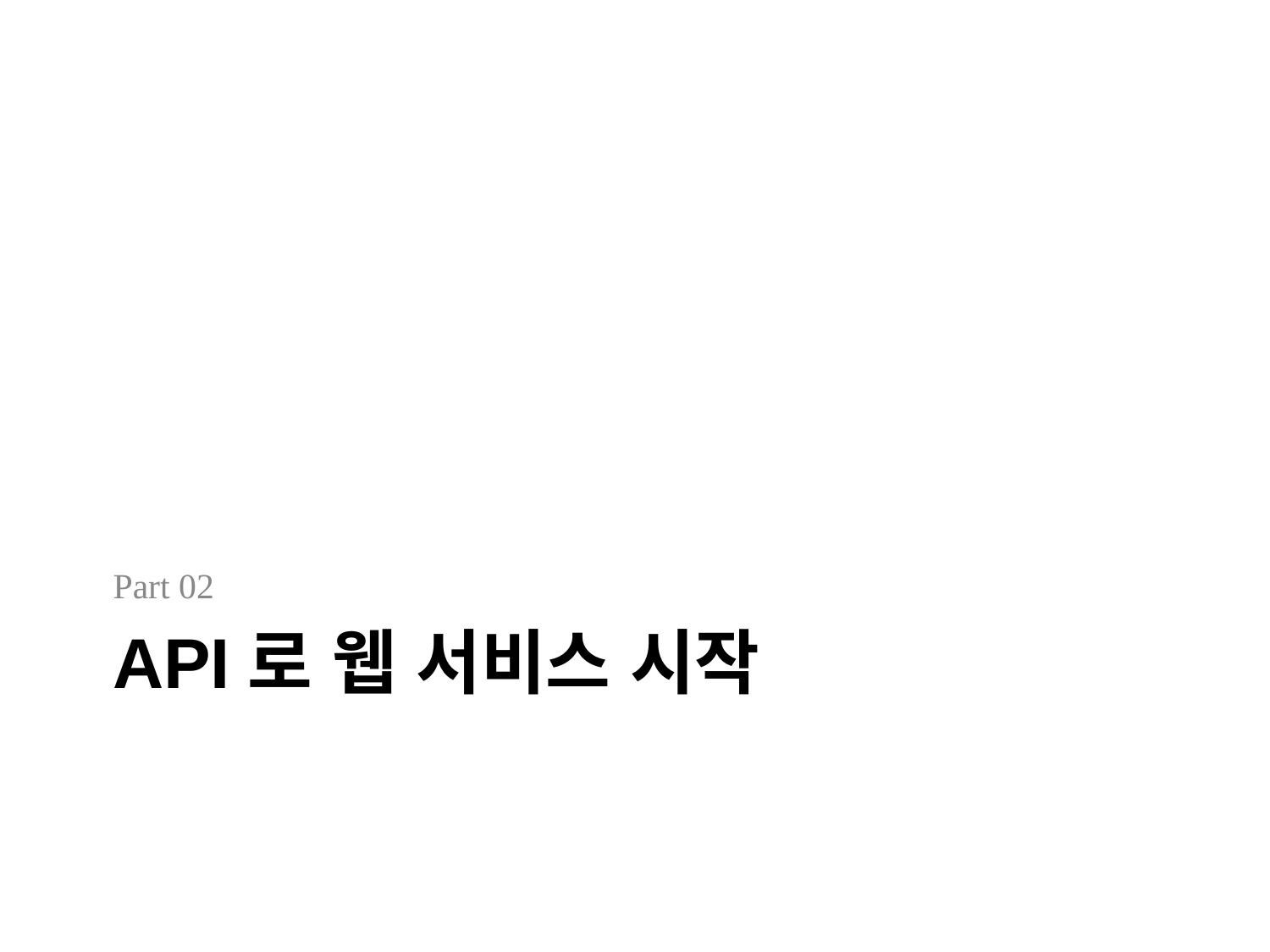

Part 02
# API로 웹 서비스 시작